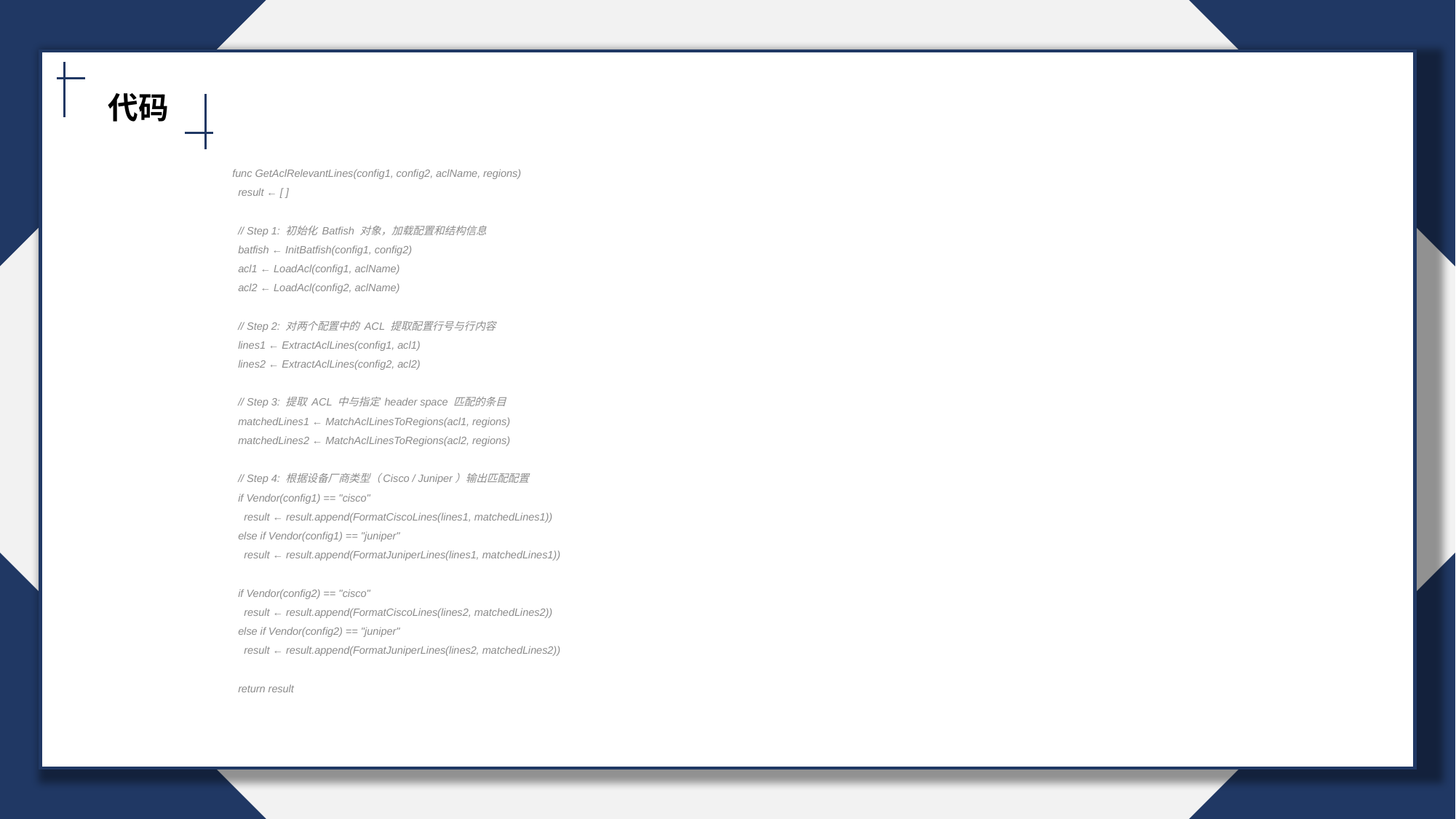

代码
func GetAclRelevantLines(config1, config2, aclName, regions)
  result ← [ ]

  // Step 1: 初始化 Batfish 对象，加载配置和结构信息
  batfish ← InitBatfish(config1, config2)
  acl1 ← LoadAcl(config1, aclName)
  acl2 ← LoadAcl(config2, aclName)

  // Step 2: 对两个配置中的 ACL 提取配置行号与行内容
  lines1 ← ExtractAclLines(config1, acl1)
  lines2 ← ExtractAclLines(config2, acl2)

  // Step 3: 提取 ACL 中与指定 header space 匹配的条目
  matchedLines1 ← MatchAclLinesToRegions(acl1, regions)
  matchedLines2 ← MatchAclLinesToRegions(acl2, regions)

  // Step 4: 根据设备厂商类型（Cisco / Juniper）输出匹配配置
  if Vendor(config1) == "cisco"
    result ← result.append(FormatCiscoLines(lines1, matchedLines1))
  else if Vendor(config1) == "juniper"
    result ← result.append(FormatJuniperLines(lines1, matchedLines1))

  if Vendor(config2) == "cisco"
    result ← result.append(FormatCiscoLines(lines2, matchedLines2))
  else if Vendor(config2) == "juniper"
    result ← result.append(FormatJuniperLines(lines2, matchedLines2))

  return result